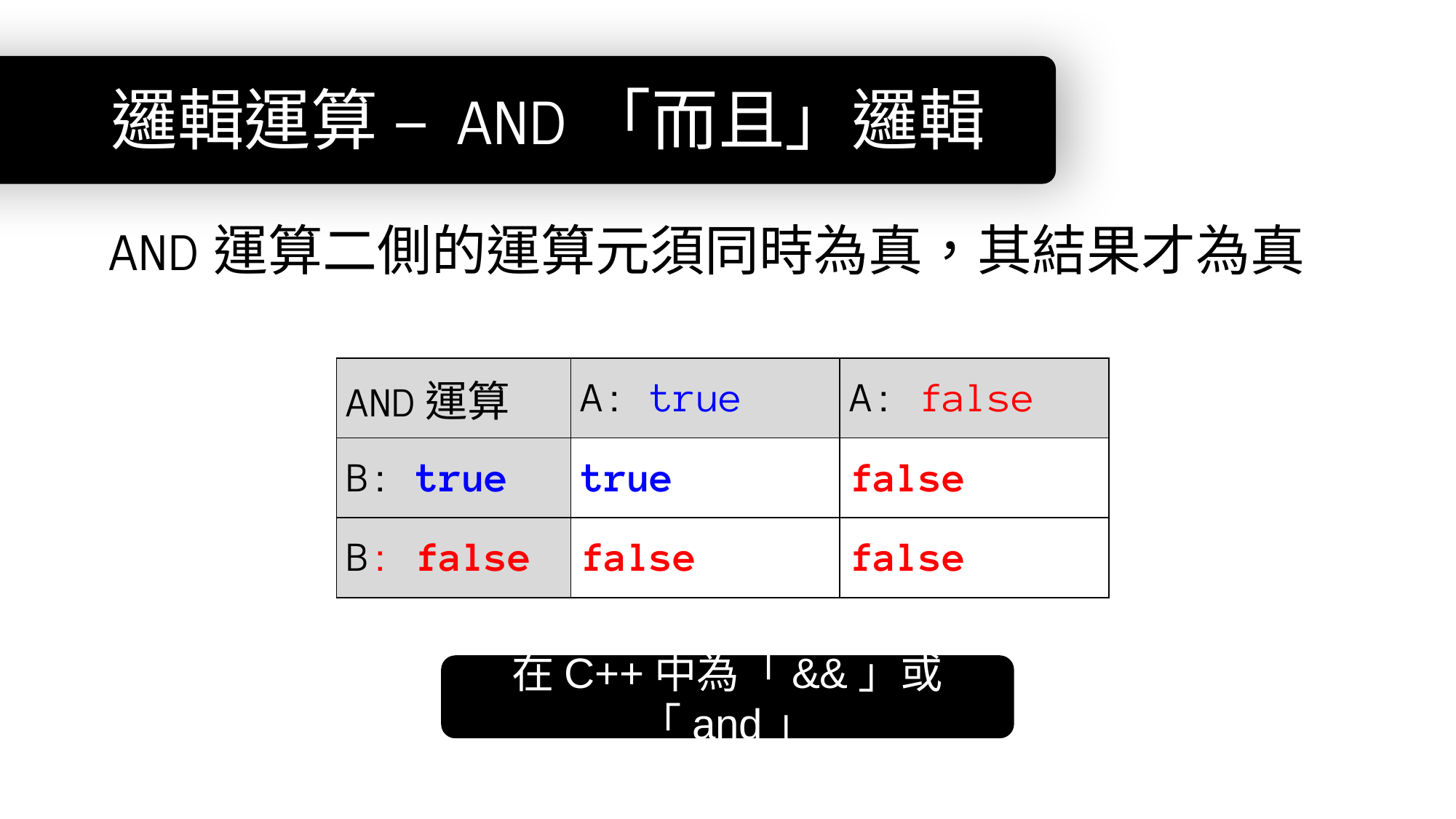

# 邏輯運算 – AND「而且」邏輯

AND運算二側的運算元須同時為真，其結果才為真

| AND運算 | A: true | A: false |
| --- | --- | --- |
| B: true | true | false |
| B: false | false | false |
在C++中為「&&」或「and」